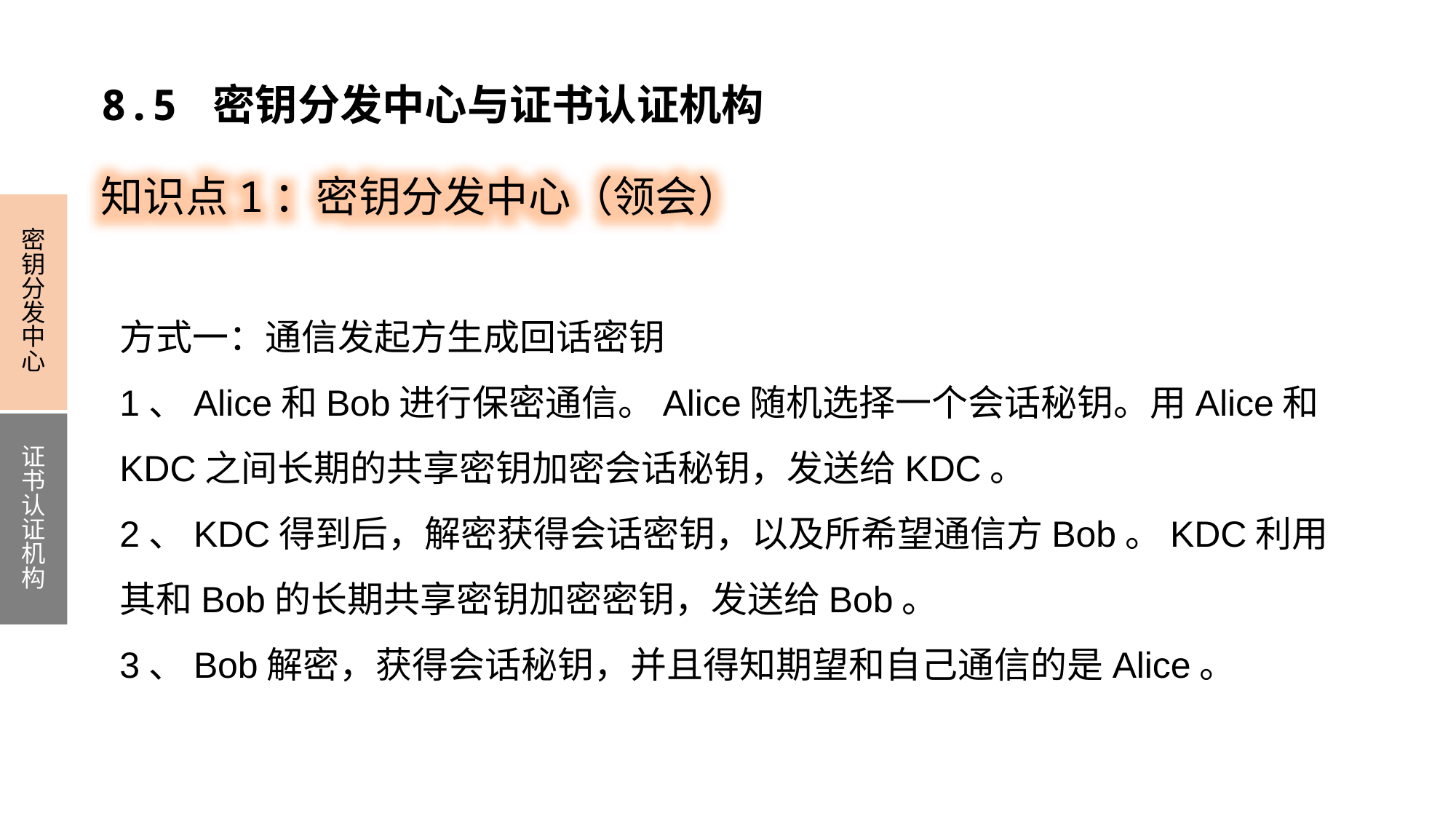

8.5 密钥分发中心与证书认证机构
知识点1：密钥分发中心（领会）
密钥分发中心
证书认证机构
方式一：通信发起方生成回话密钥
1、Alice和Bob进行保密通信。Alice随机选择一个会话秘钥。用Alice和KDC之间长期的共享密钥加密会话秘钥，发送给KDC。
2、KDC得到后，解密获得会话密钥，以及所希望通信方Bob。KDC利用其和Bob的长期共享密钥加密密钥，发送给Bob。
3、Bob解密，获得会话秘钥，并且得知期望和自己通信的是Alice。